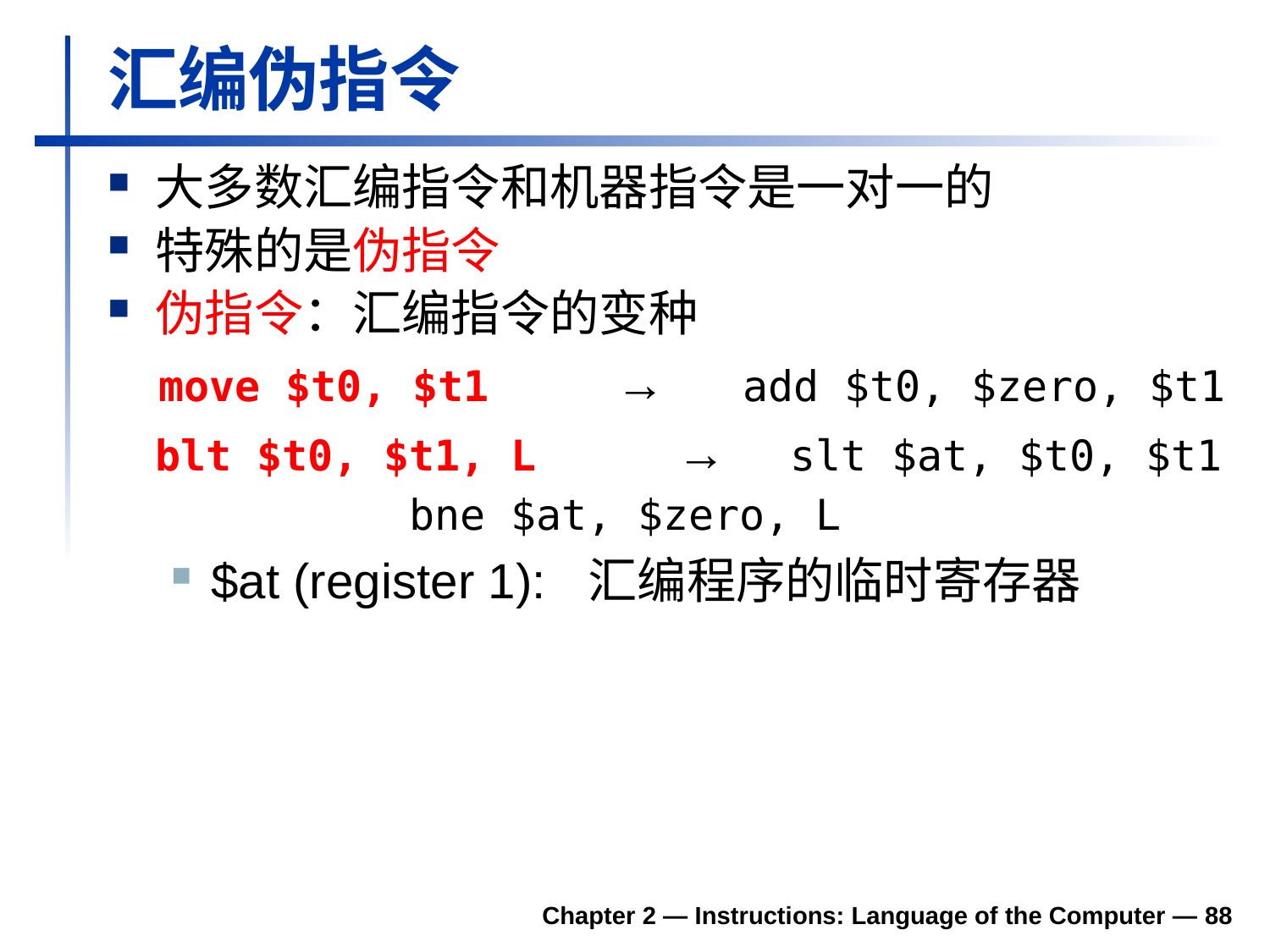

# 汇编伪指令
大多数汇编指令和机器指令是一对一的
特殊的是伪指令
伪指令：汇编指令的变种
  move $t0, $t1	→	add $t0, $zero, $t1
	blt $t0, $t1, L	 → 	slt $at, $t0, $t1
		bne $at, $zero, L
$at (register 1): 汇编程序的临时寄存器
Chapter 2 — Instructions: Language of the Computer — 88